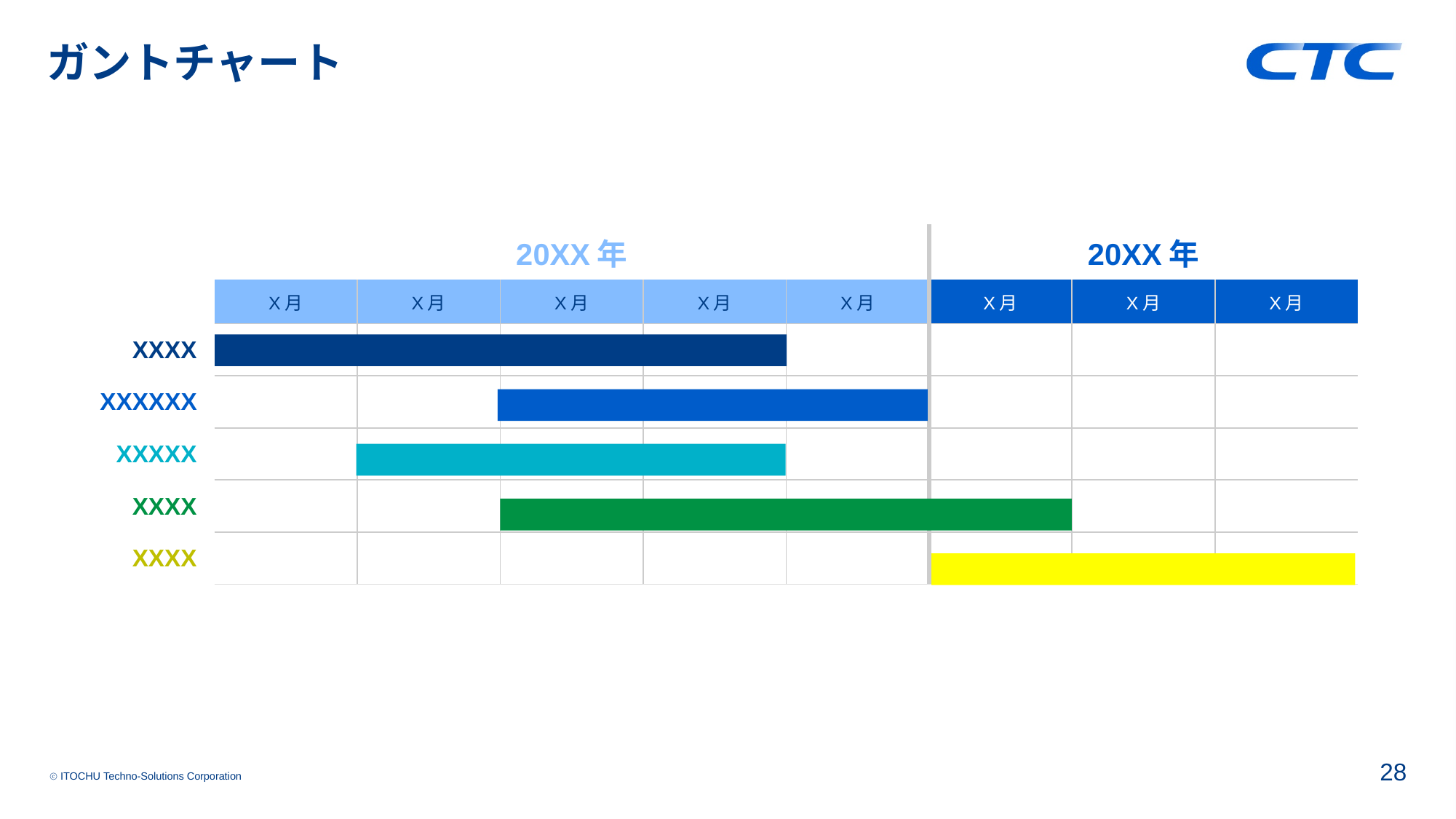

# ガントチャート
|  | 20XX年 |  |  |  |  | 20XX年 |  |  |
| --- | --- | --- | --- | --- | --- | --- | --- | --- |
|  | X月 | X月 | X月 | X月 | X月 | X月 | X月 | X月 |
| XXXX |  |  |  |  |  |  |  |  |
| XXXXXX |  |  |  |  |  |  |  |  |
| XXXXX |  |  |  |  |  |  |  |  |
| XXXX |  |  |  |  |  |  |  |  |
| XXXX |  |  |  |  |  |  |  |  |